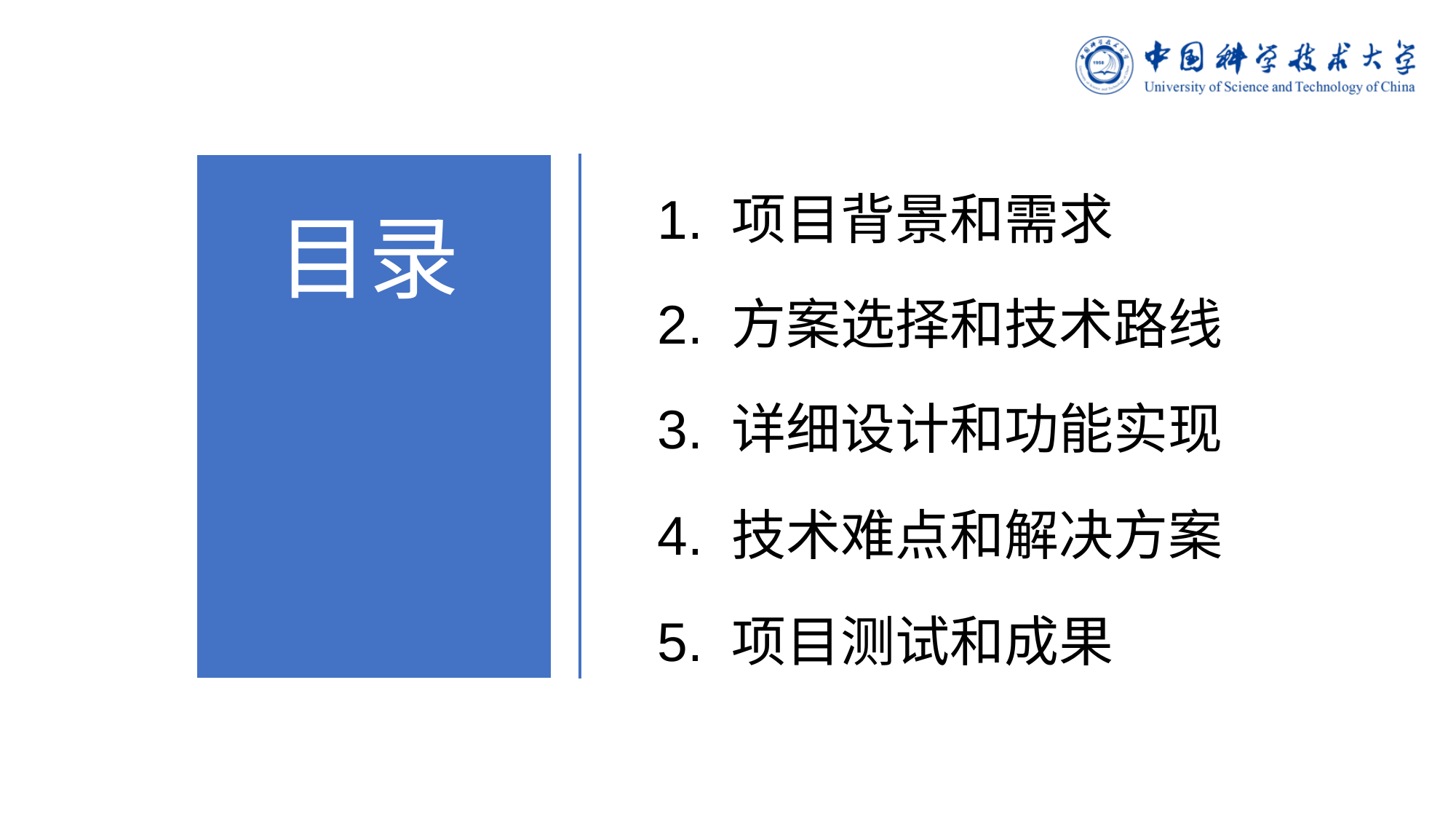

1. 项目背景和需求
目录
2. 方案选择和技术路线
3. 详细设计和功能实现
4. 技术难点和解决方案
5. 项目测试和成果